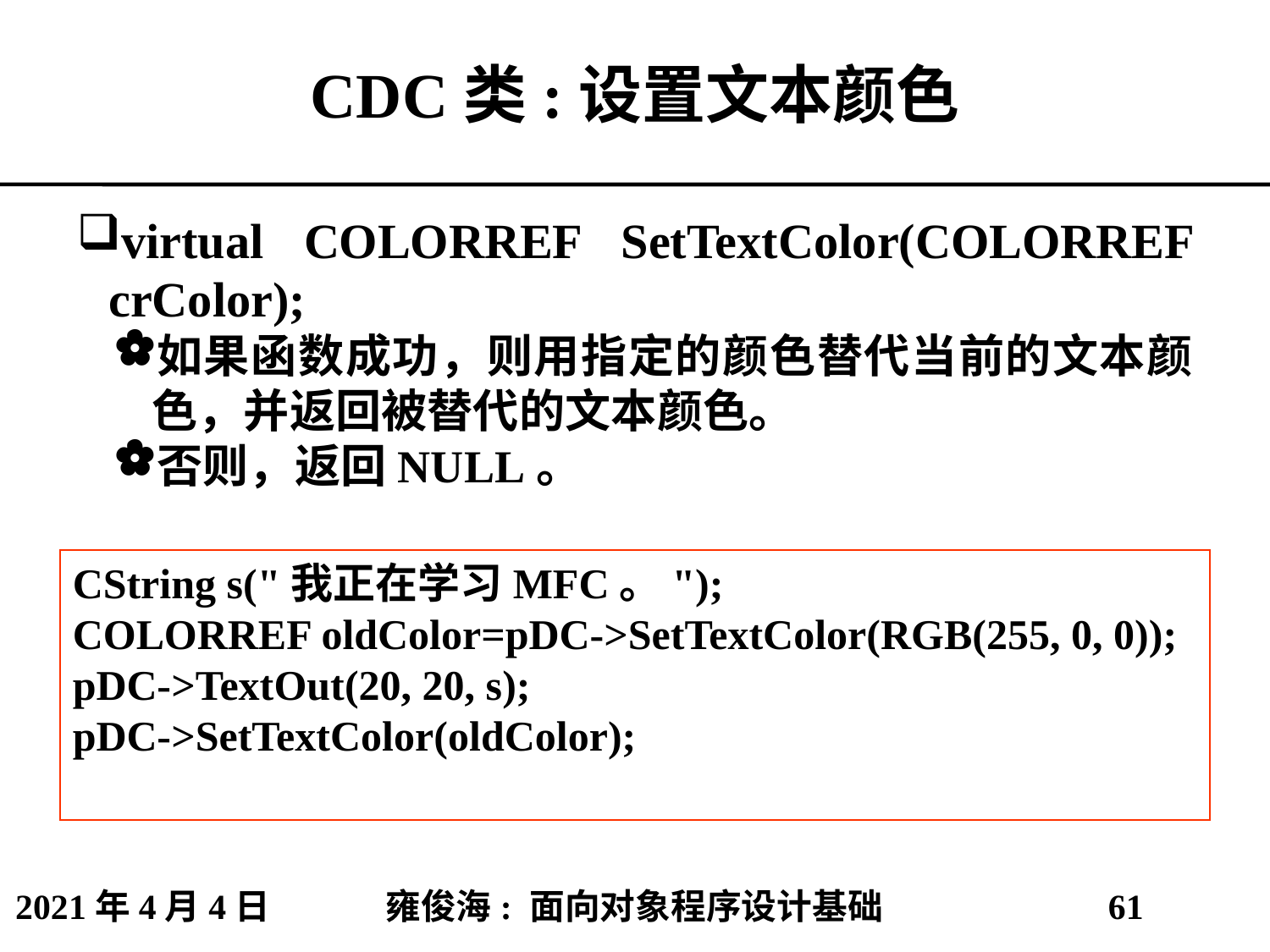

# CDC类:设置文本颜色

virtual COLORREF SetTextColor(COLORREF crColor);
如果函数成功，则用指定的颜色替代当前的文本颜色，并返回被替代的文本颜色。
否则，返回NULL。
CString s("我正在学习MFC。");
COLORREF oldColor=pDC->SetTextColor(RGB(255, 0, 0));
pDC->TextOut(20, 20, s);
pDC->SetTextColor(oldColor);
2021年4月4日
雍俊海: 面向对象程序设计基础
61